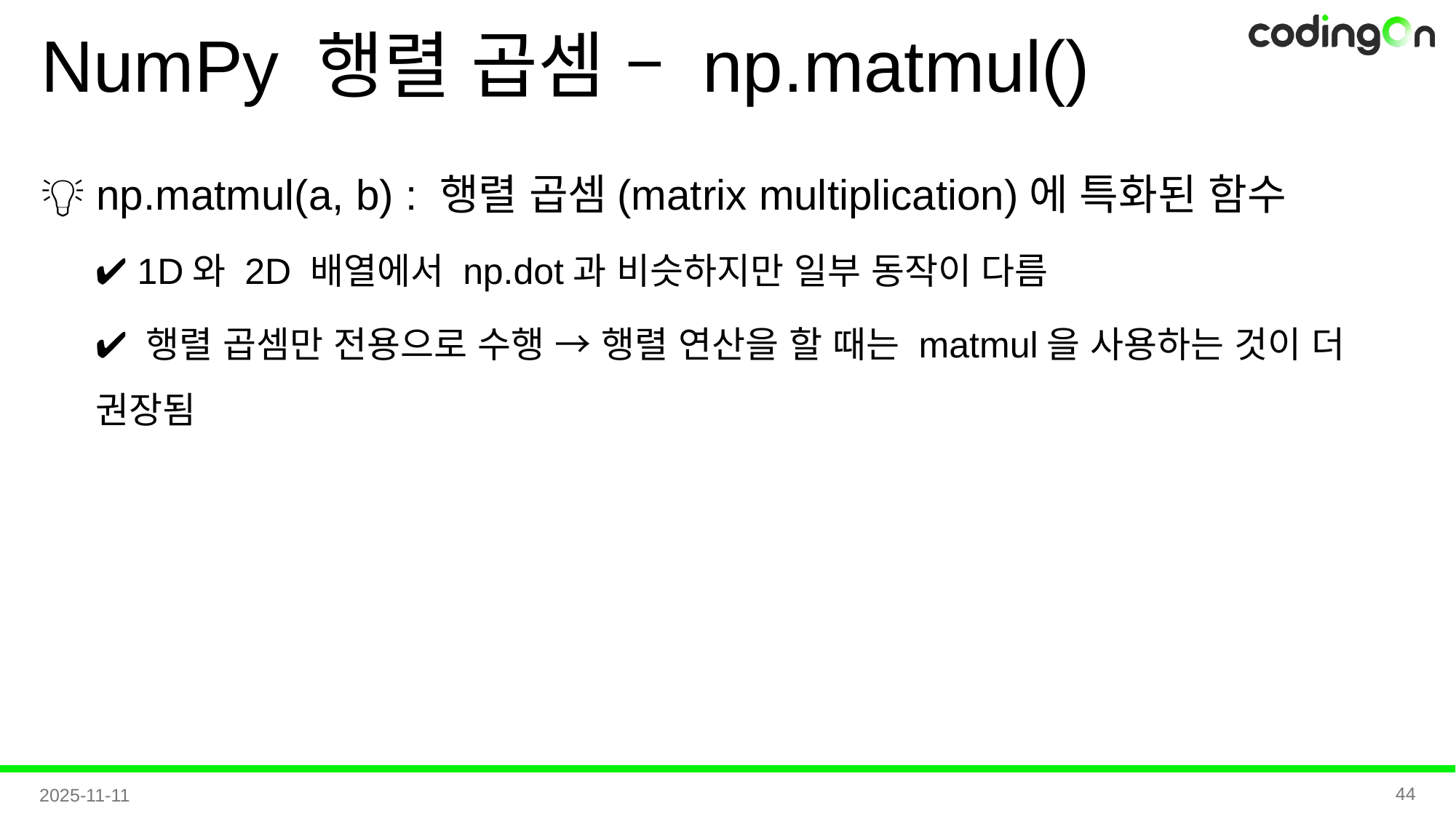

# NumPy 행렬 곱셈 – np.matmul()
💡 np.matmul(a, b) : 행렬 곱셈(matrix multiplication)에 특화된 함수
✔️ 1D와 2D 배열에서 np.dot과 비슷하지만 일부 동작이 다름
✔️ 행렬 곱셈만 전용으로 수행 → 행렬 연산을 할 때는 matmul을 사용하는 것이 더 권장됨
44
2025-11-11